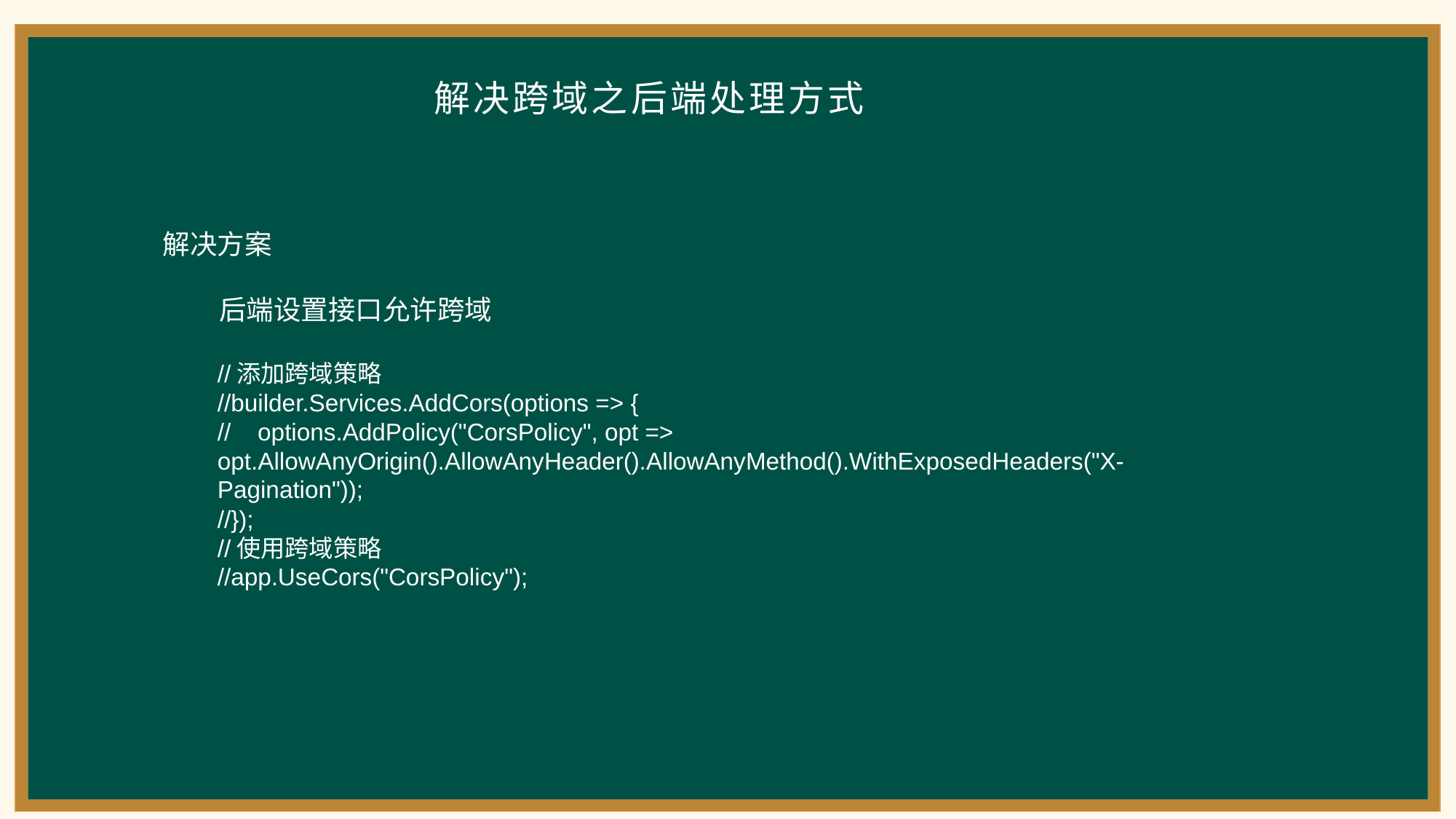

解决跨域之后端处理方式

解决方案

        后端设置接口允许跨域

//添加跨域策略
//builder.Services.AddCors(options => {
//    options.AddPolicy("CorsPolicy", opt => opt.AllowAnyOrigin().AllowAnyHeader().AllowAnyMethod().WithExposedHeaders("X-Pagination"));
//});
//使用跨域策略
//app.UseCors("CorsPolicy");